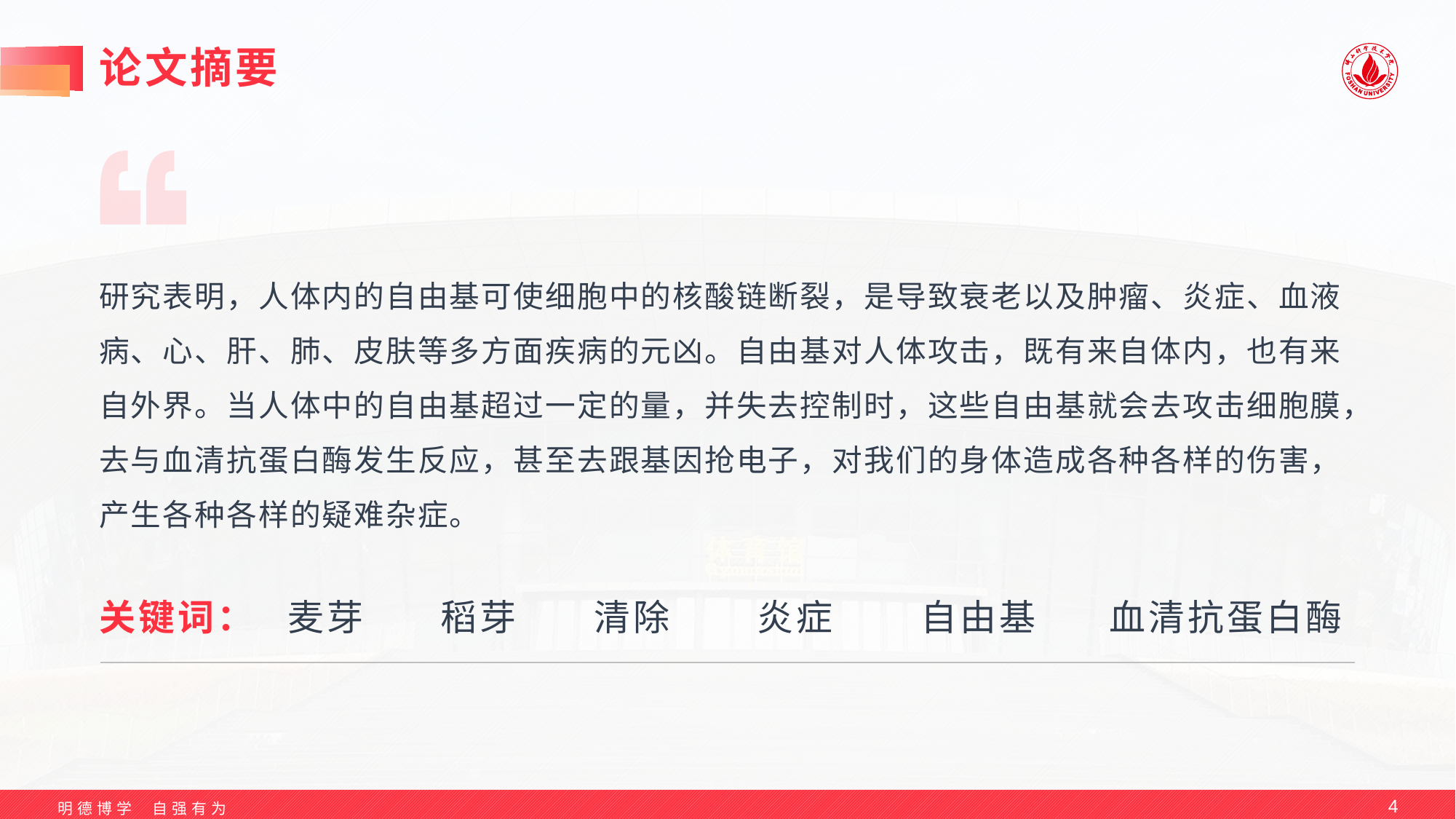

# 论文摘要

研究表明，人体内的自由基可使细胞中的核酸链断裂，是导致衰老以及肿瘤、炎症、血液病、心、肝、肺、皮肤等多方面疾病的元凶。自由基对人体攻击，既有来自体内，也有来自外界。当人体中的自由基超过一定的量，并失去控制时，这些自由基就会去攻击细胞膜，去与血清抗蛋白酶发生反应，甚至去跟基因抢电子，对我们的身体造成各种各样的伤害，产生各种各样的疑难杂症。
关键词：
麦芽
稻芽
清除
炎症
自由基
血清抗蛋白酶
4